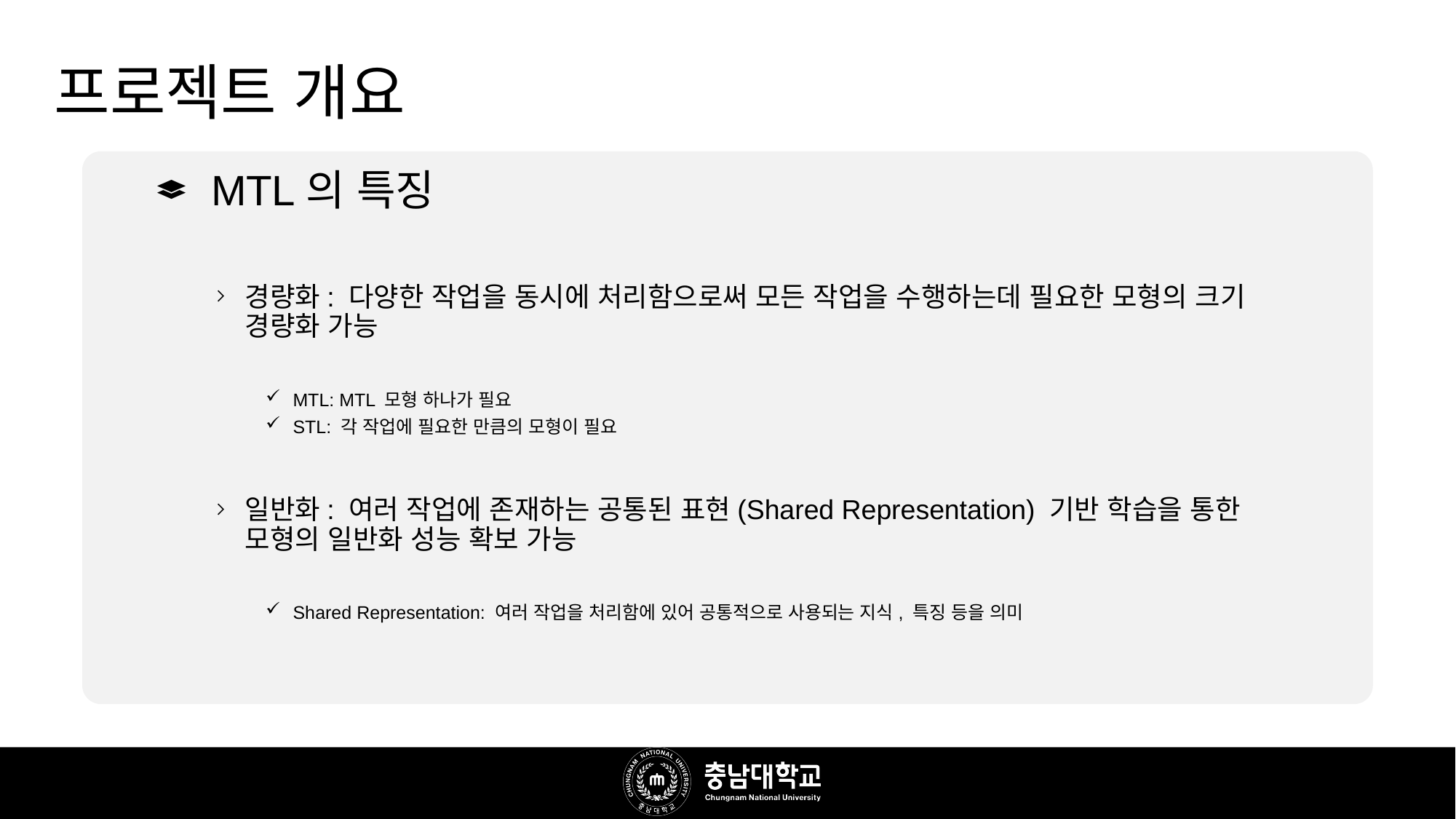

# 프로젝트 개요
MTL의 특징

경량화: 다양한 작업을 동시에 처리함으로써 모든 작업을 수행하는데 필요한 모형의 크기 경량화 가능

MTL: MTL 모형 하나가 필요
STL: 각 작업에 필요한 만큼의 모형이 필요

일반화: 여러 작업에 존재하는 공통된 표현(Shared Representation) 기반 학습을 통한 모형의 일반화 성능 확보 가능

Shared Representation: 여러 작업을 처리함에 있어 공통적으로 사용되는 지식, 특징 등을 의미